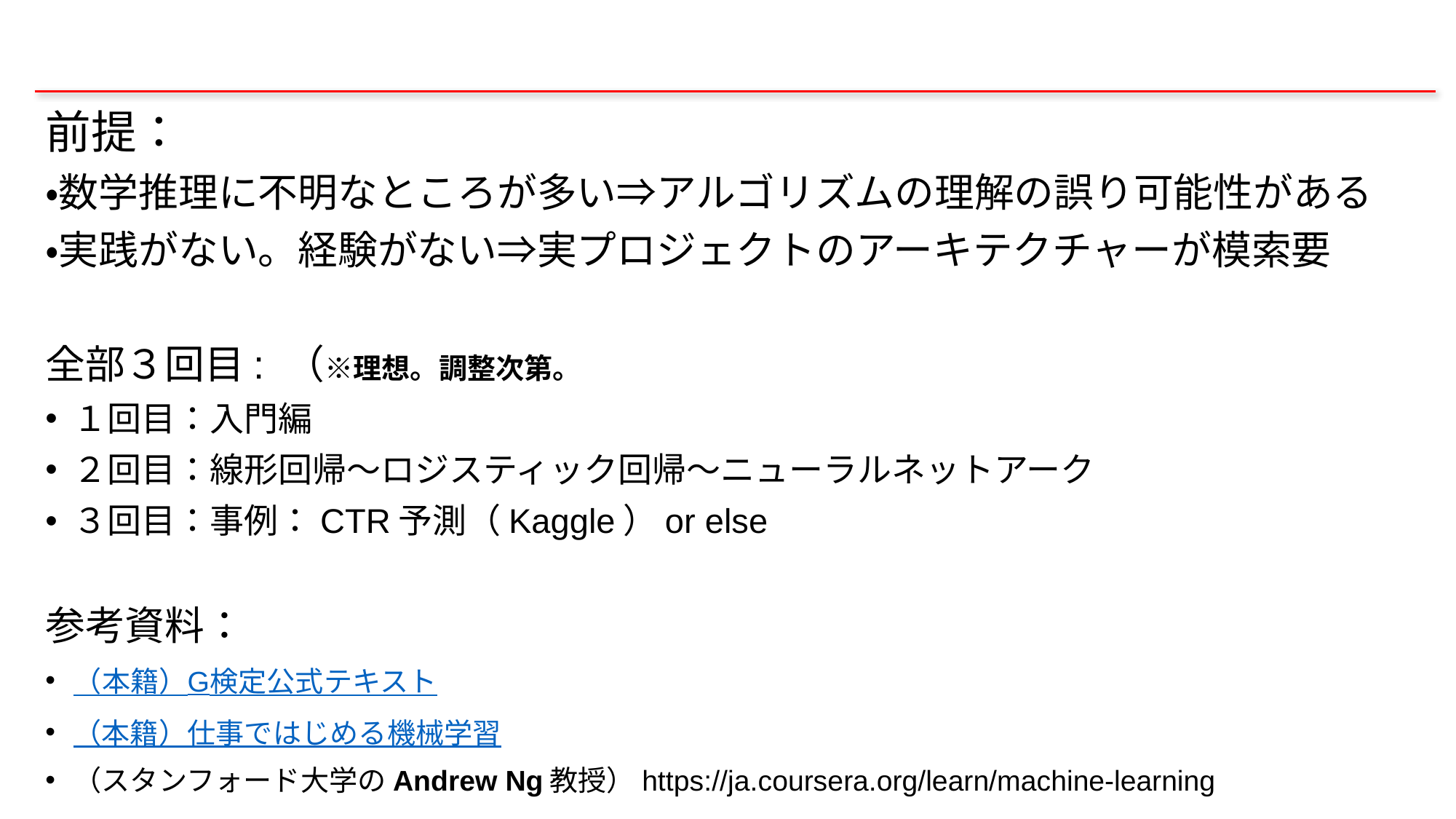

前提：
・数学推理に不明なところが多い⇒アルゴリズムの理解の誤り可能性がある
・実践がない。経験がない⇒実プロジェクトのアーキテクチャーが模索要

全部３回目: （※理想。調整次第。
１回目：入門編
２回目：線形回帰～ロジスティック回帰～ニューラルネットアーク
３回目：事例：CTR予測（Kaggle）or else

参考資料：
（本籍）G検定公式テキスト
（本籍）仕事ではじめる機械学習
（スタンフォード大学のAndrew Ng教授）https://ja.coursera.org/learn/machine-learning